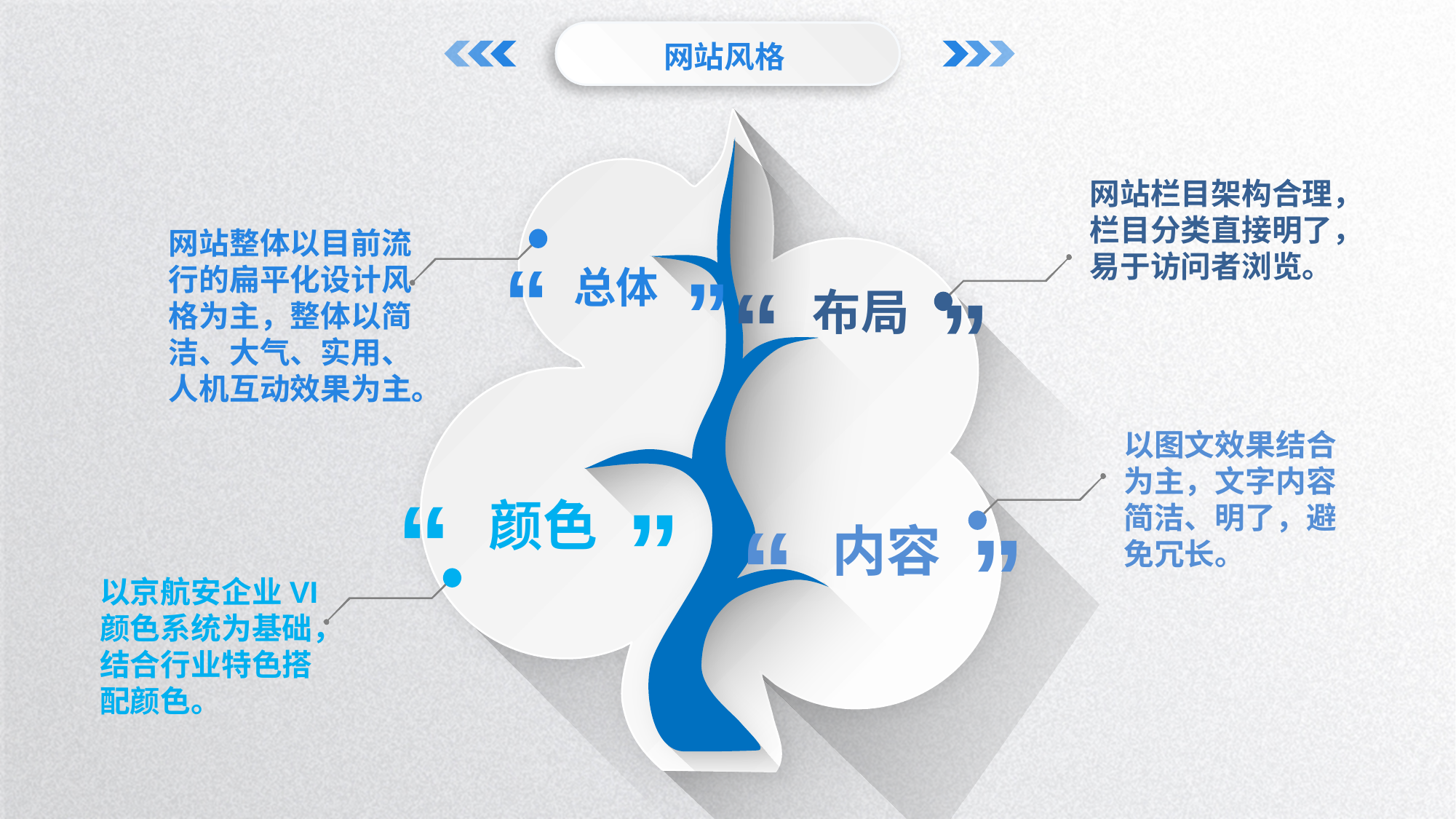

网站风格

网站栏目架构合理，栏目分类直接明了，易于访问者浏览。
网站整体以目前流行的扁平化设计风格为主，整体以简洁、大气、实用、人机互动效果为主。
“
“
总体

“
“
布局

以图文效果结合为主，文字内容简洁、明了，避免冗长。
“
“
颜色
“
“
内容

以京航安企业VI颜色系统为基础，结合行业特色搭配颜色。